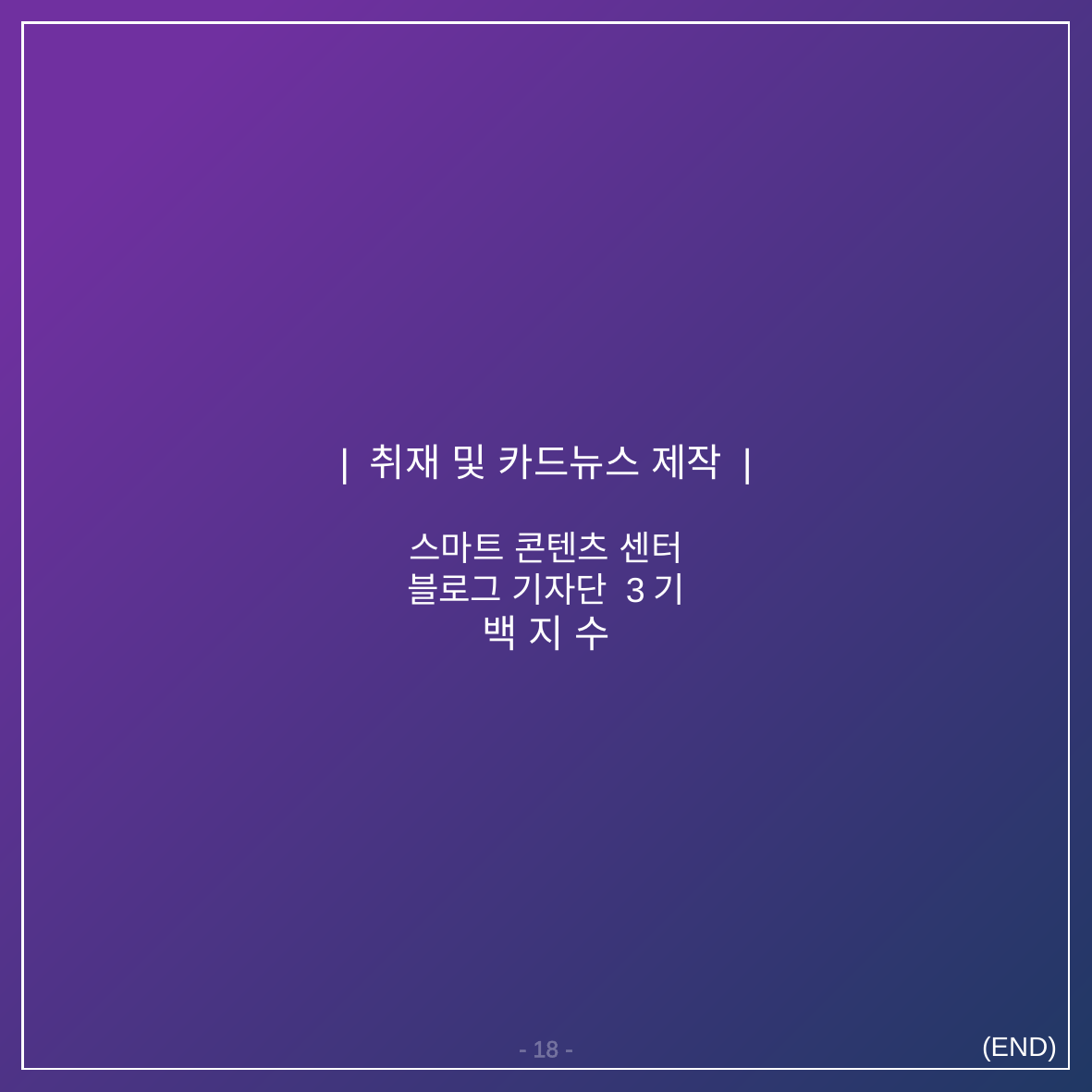

| 취재 및 카드뉴스 제작 |

스마트 콘텐츠 센터
블로그 기자단 3기
백 지 수
(END)
- 18 -